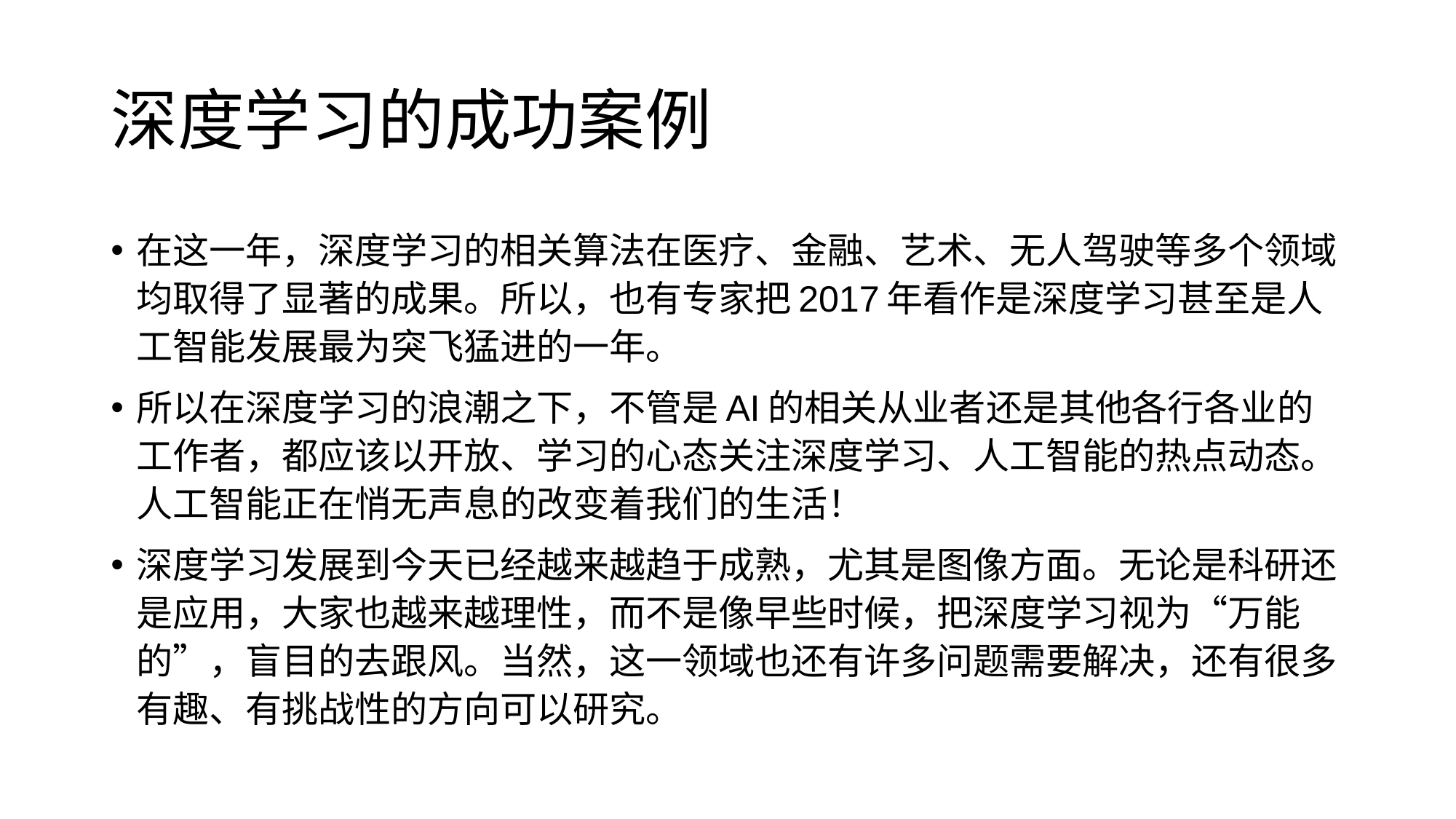

# 深度学习的成功案例
在这一年，深度学习的相关算法在医疗、金融、艺术、无人驾驶等多个领域均取得了显著的成果。所以，也有专家把2017年看作是深度学习甚至是人工智能发展最为突飞猛进的一年。
所以在深度学习的浪潮之下，不管是AI的相关从业者还是其他各行各业的工作者，都应该以开放、学习的心态关注深度学习、人工智能的热点动态。人工智能正在悄无声息的改变着我们的生活！
深度学习发展到今天已经越来越趋于成熟，尤其是图像方面。无论是科研还是应用，大家也越来越理性，而不是像早些时候，把深度学习视为“万能的”，盲目的去跟风。当然，这一领域也还有许多问题需要解决，还有很多有趣、有挑战性的方向可以研究。